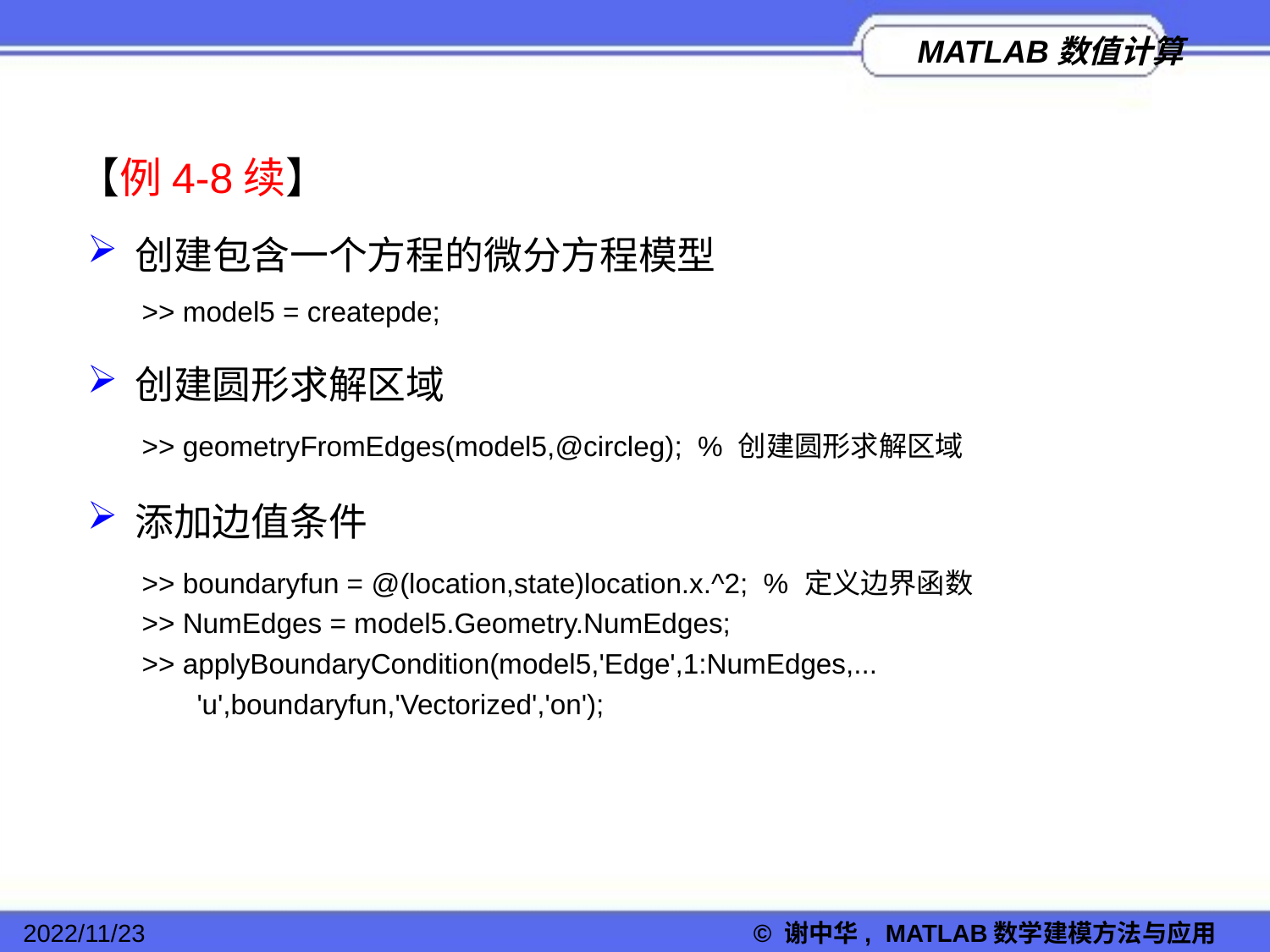

【例4-8续】
创建包含一个方程的微分方程模型
>> model5 = createpde;
创建圆形求解区域
>> geometryFromEdges(model5,@circleg);  % 创建圆形求解区域
添加边值条件
>> boundaryfun = @(location,state)location.x.^2;  % 定义边界函数
>> NumEdges = model5.Geometry.NumEdges;
>> applyBoundaryCondition(model5,'Edge',1:NumEdges,...
       'u',boundaryfun,'Vectorized','on');
2022/11/23
© 谢中华,  MATLAB数学建模方法与应用